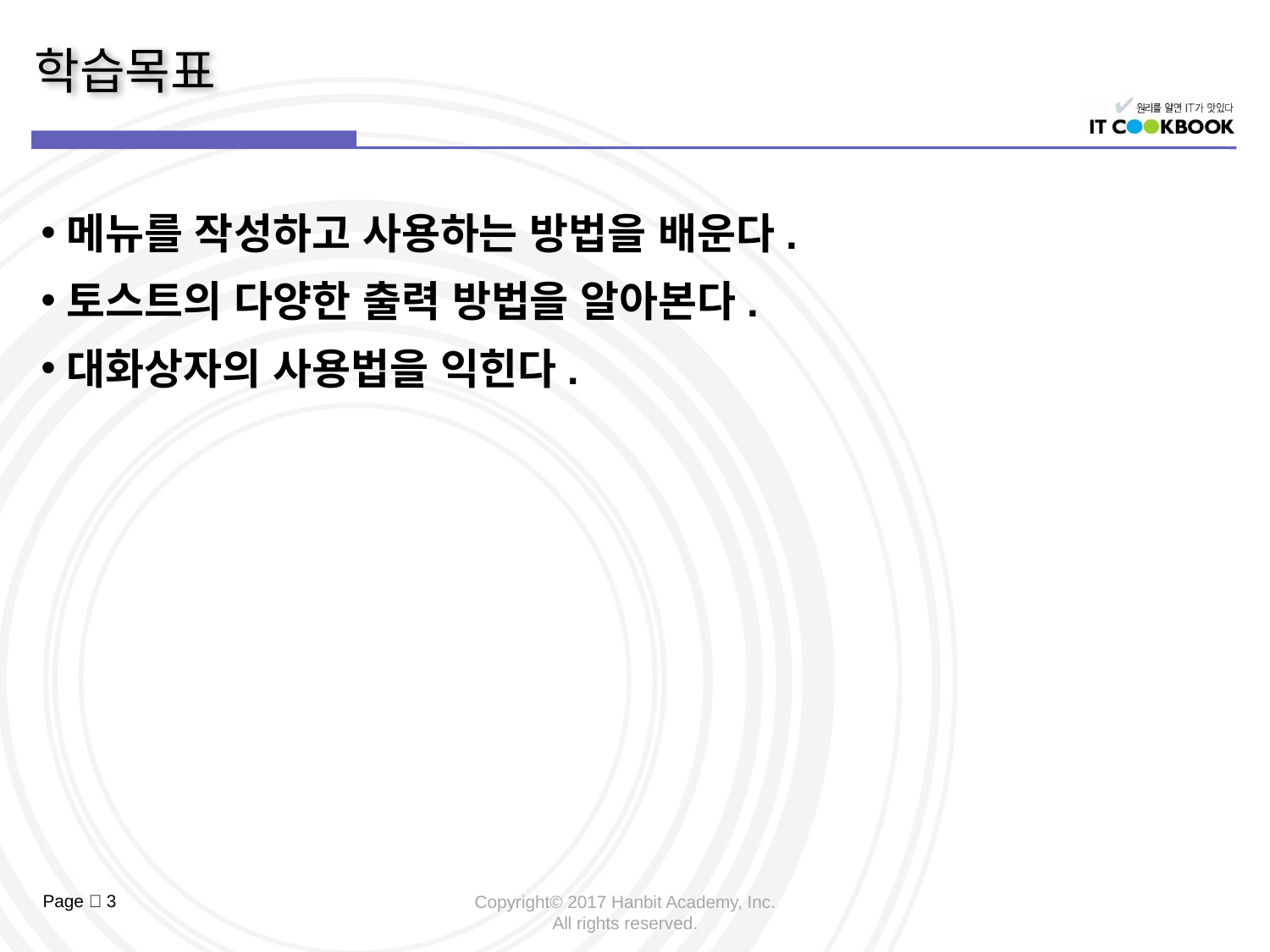

메뉴를 작성하고 사용하는 방법을 배운다.
토스트의 다양한 출력 방법을 알아본다.
대화상자의 사용법을 익힌다.